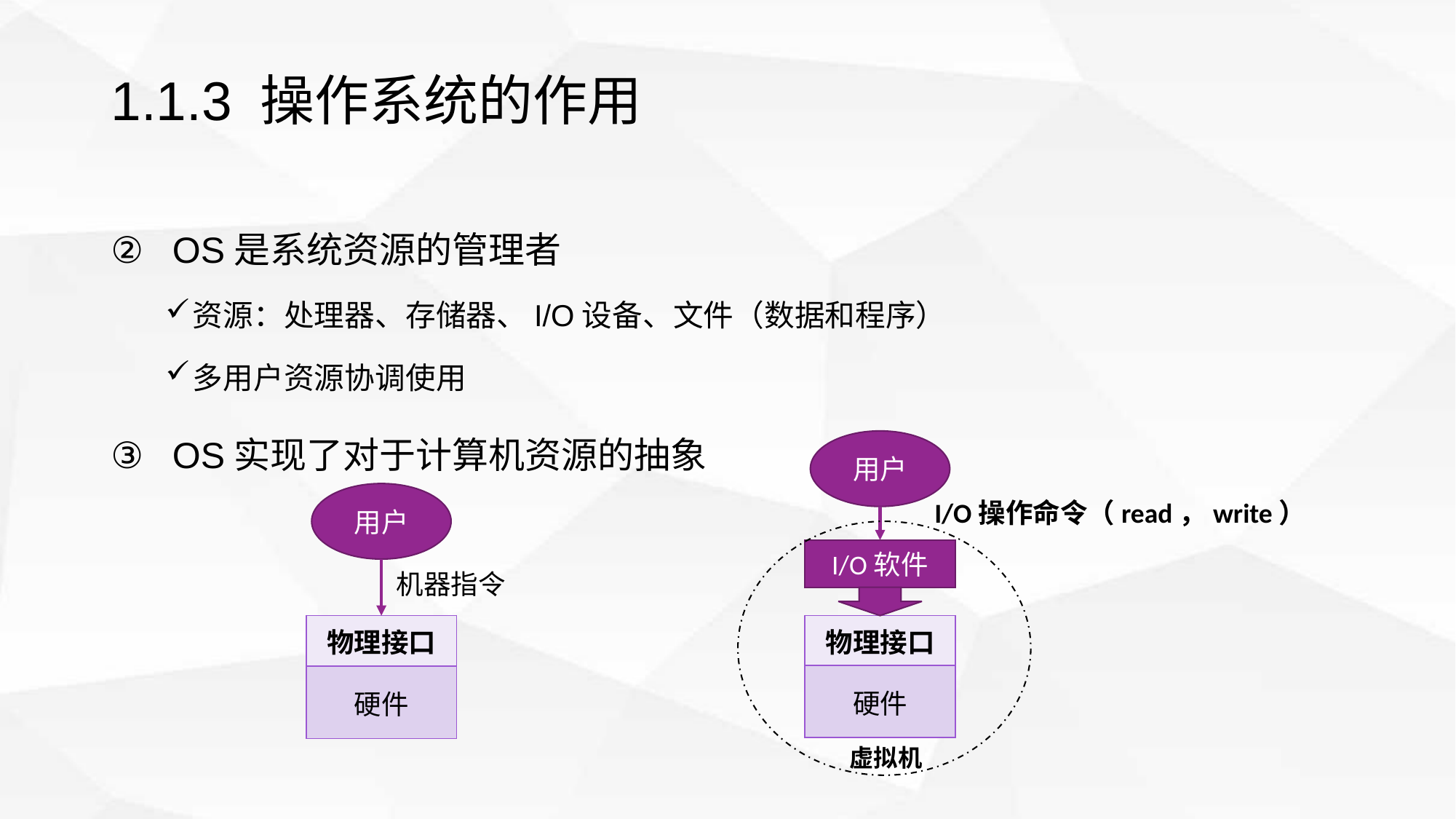

# 1.1.3 操作系统的作用
OS是系统资源的管理者
资源：处理器、存储器、I/O设备、文件（数据和程序）
多用户资源协调使用
OS实现了对于计算机资源的抽象

用户
用户
I/O操作命令（read，write）

I/O软件
机器指令

| 物理接口 |
| --- |
| 硬件 |
| 物理接口 |
| --- |
| 硬件 |
虚拟机